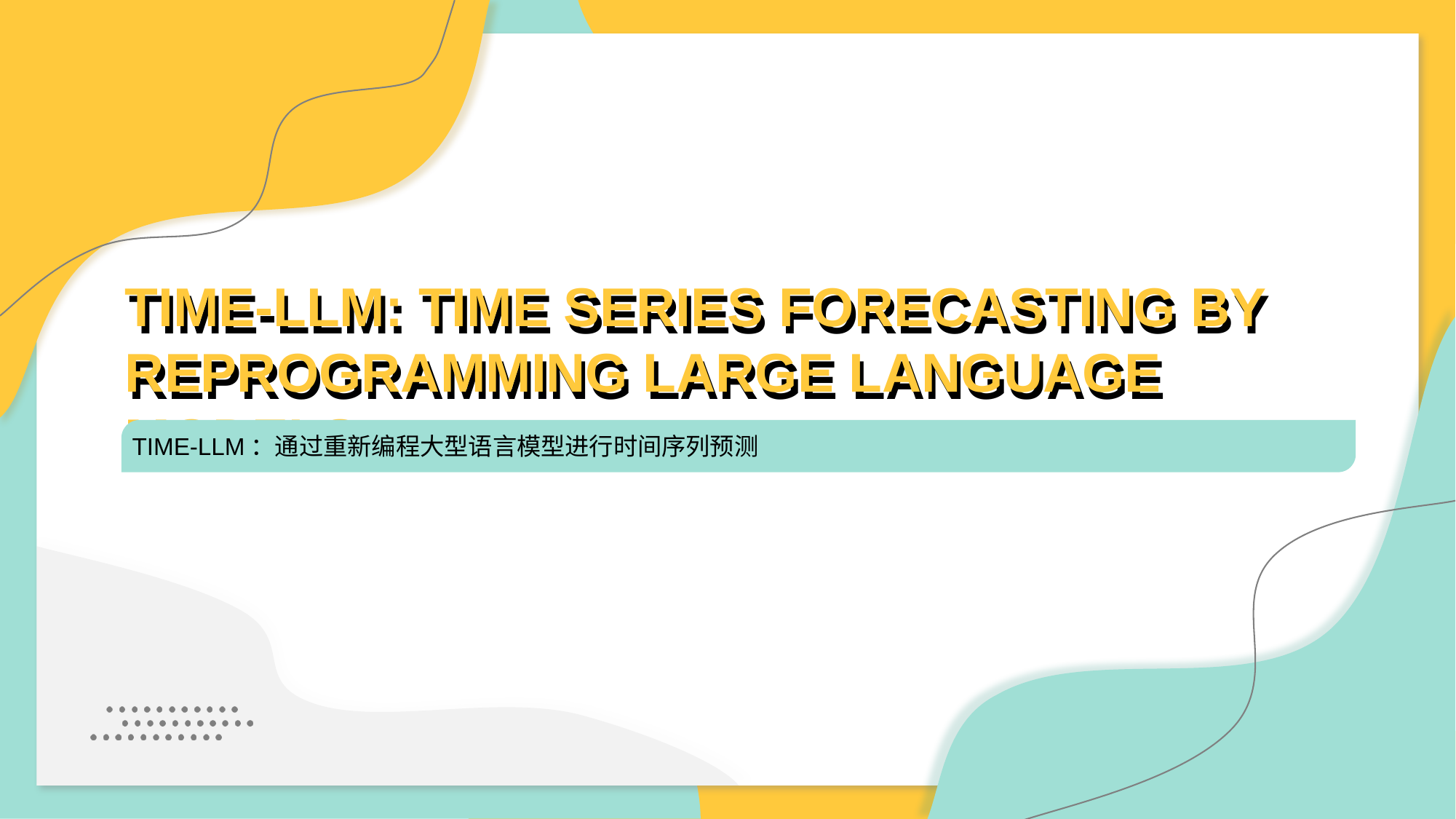

TIME-LLM: TIME SERIES FORECASTING BY REPROGRAMMING LARGE LANGUAGE MODELS
TIME-LLM: TIME SERIES FORECASTING BY REPROGRAMMING LARGE LANGUAGE MODELS

TIME-LLM：通过重新编程大型语言模型进行时间序列预测